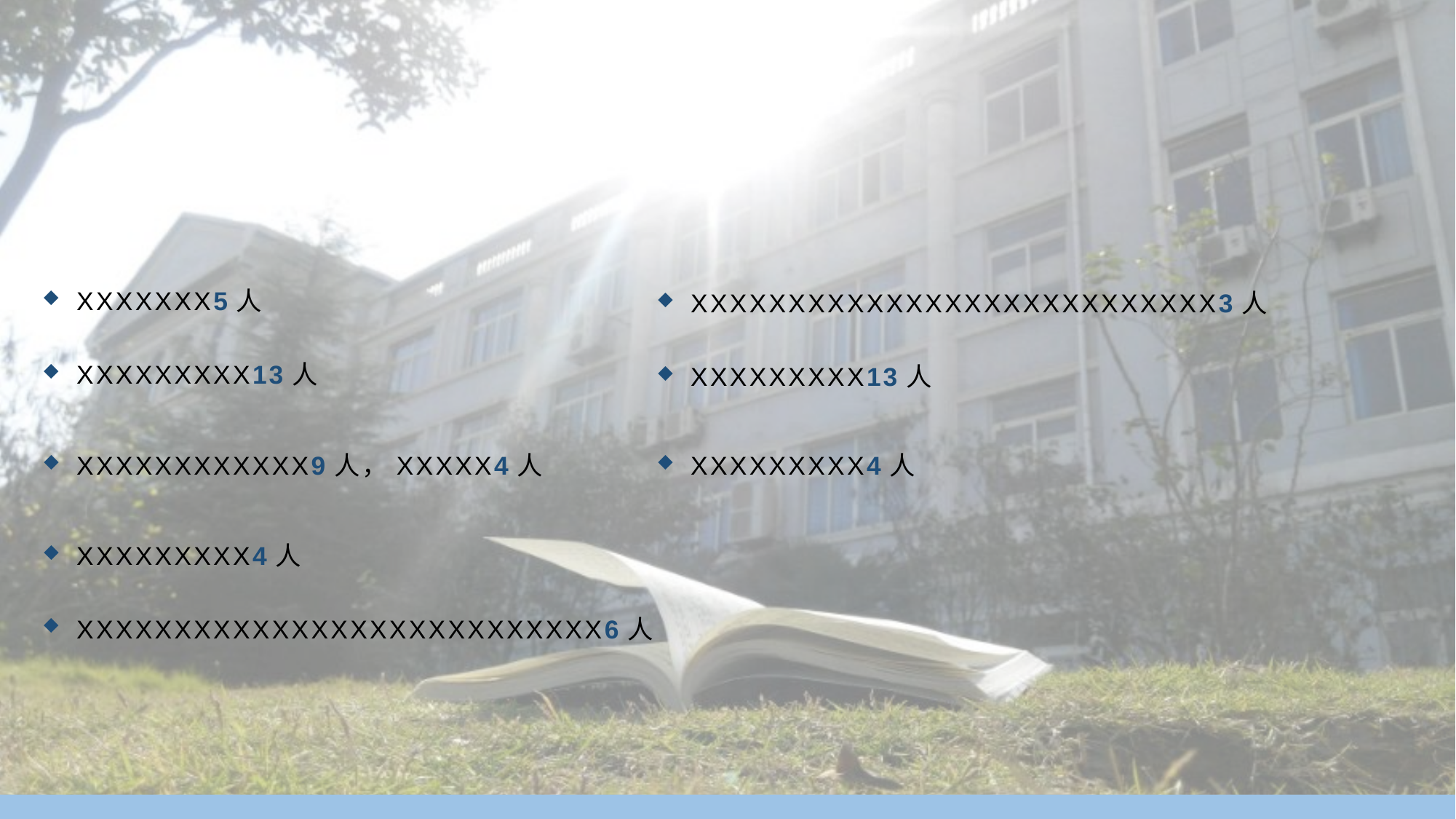

XXXXXXX5人
XXXXXXXXXXXXXXXXXXXXXXXXXXX3人
XXXXXXXXX13人
XXXXXXXXX13人
XXXXXXXXX4人
XXXXXXXXXXXX9人，XXXXX4人
XXXXXXXXX4人
XXXXXXXXXXXXXXXXXXXXXXXXXXX6人